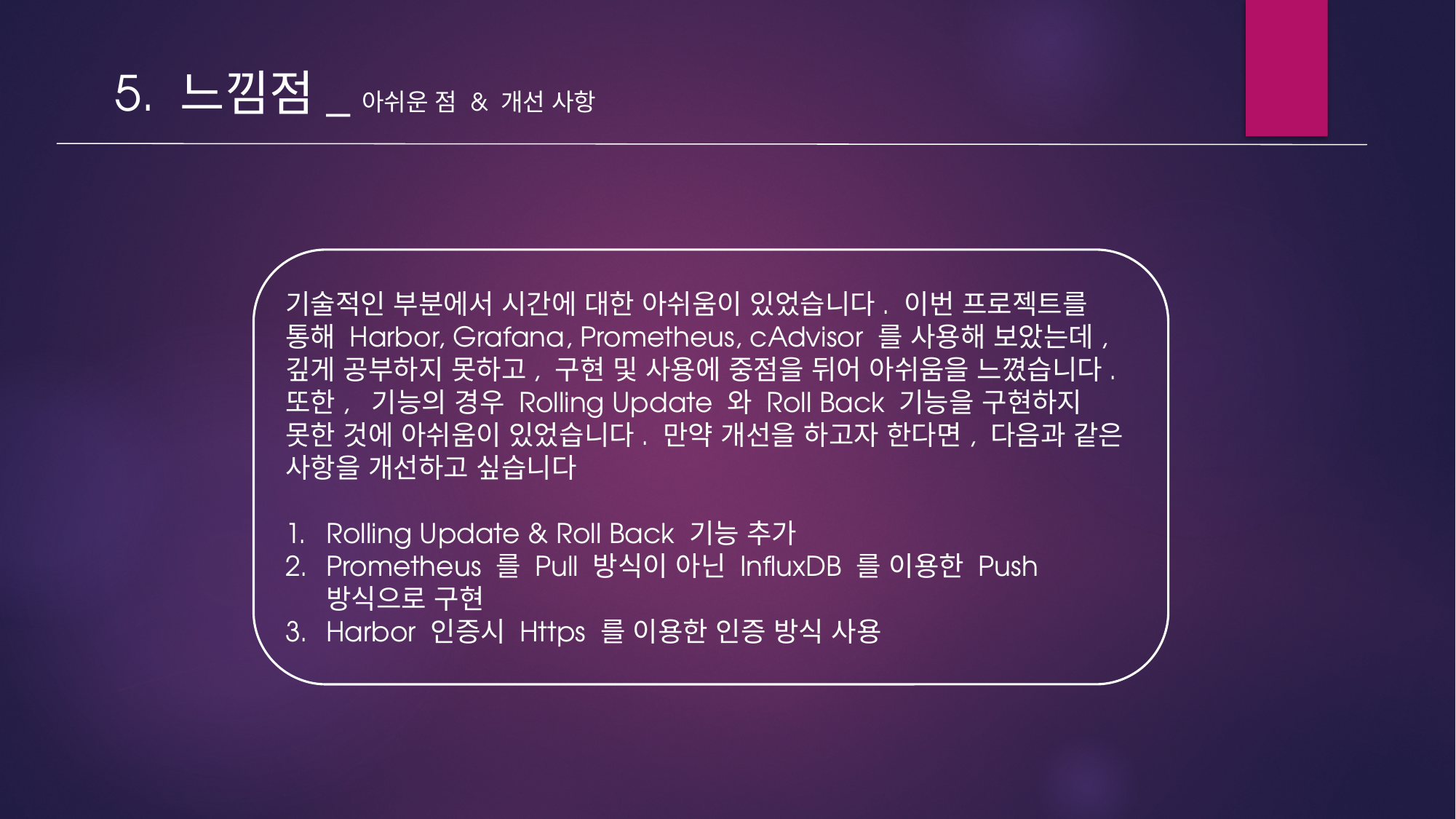

5. 느낌점_아쉬운 점 & 개선 사항
기술적인 부분에서 시간에 대한 아쉬움이 있었습니다. 이번 프로젝트를 통해 Harbor, Grafana, Prometheus, cAdvisor 를 사용해 보았는데, 깊게 공부하지 못하고, 구현 및 사용에 중점을 뒤어 아쉬움을 느꼈습니다. 또한,  기능의 경우 Rolling Update 와 Roll Back 기능을 구현하지 못한 것에 아쉬움이 있었습니다. 만약 개선을 하고자 한다면, 다음과 같은 사항을 개선하고 싶습니다

Rolling Update & Roll Back 기능 추가
Prometheus 를 Pull 방식이 아닌 InfluxDB 를 이용한 Push 방식으로 구현
Harbor 인증시 Https 를 이용한 인증 방식 사용